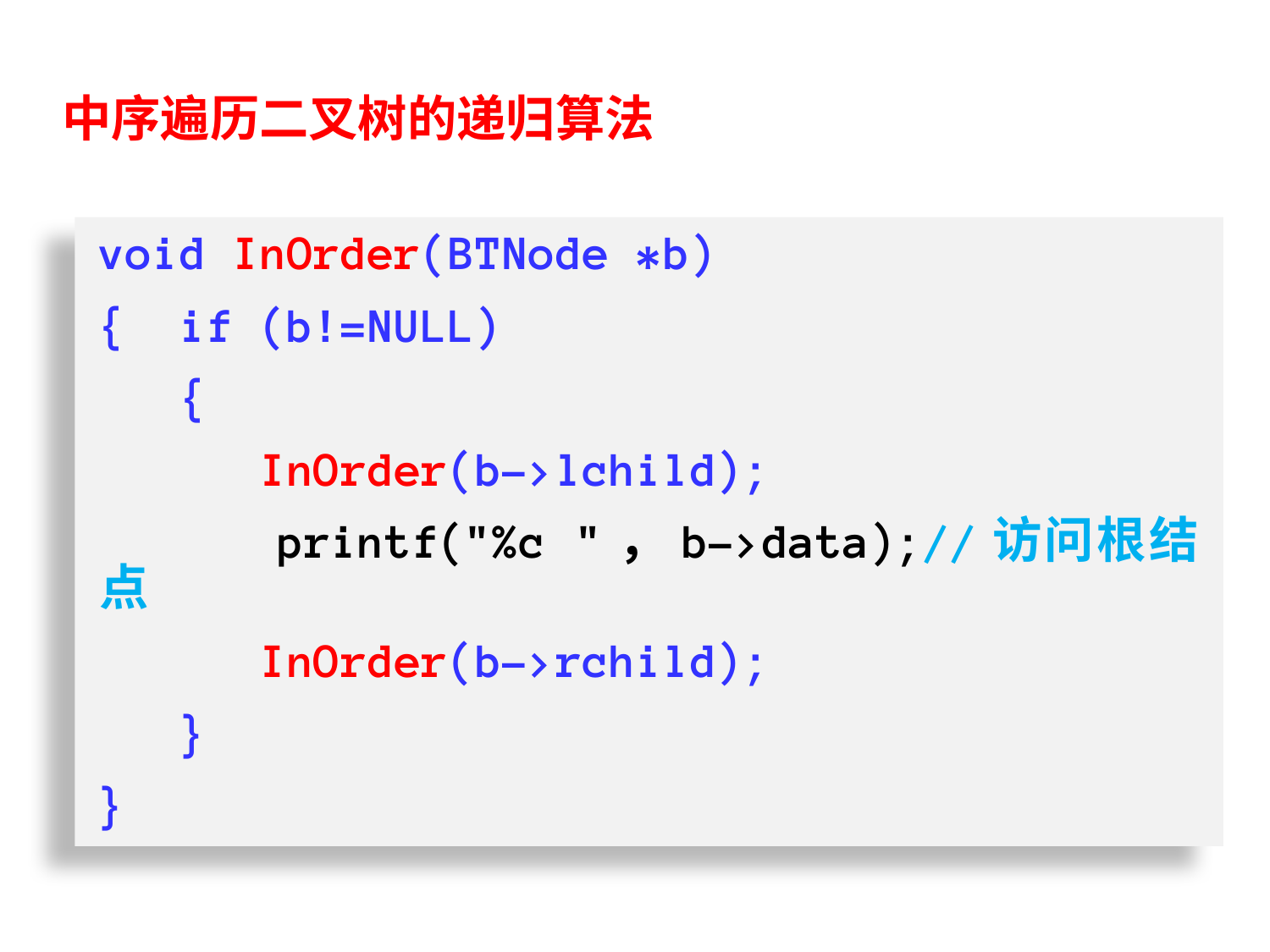

中序遍历二叉树的递归算法
void InOrder(BTNode *b)
{  if (b!=NULL)
   {
      InOrder(b->lchild);
      printf("%c "，b->data);//访问根结点
      InOrder(b->rchild);
   }
}